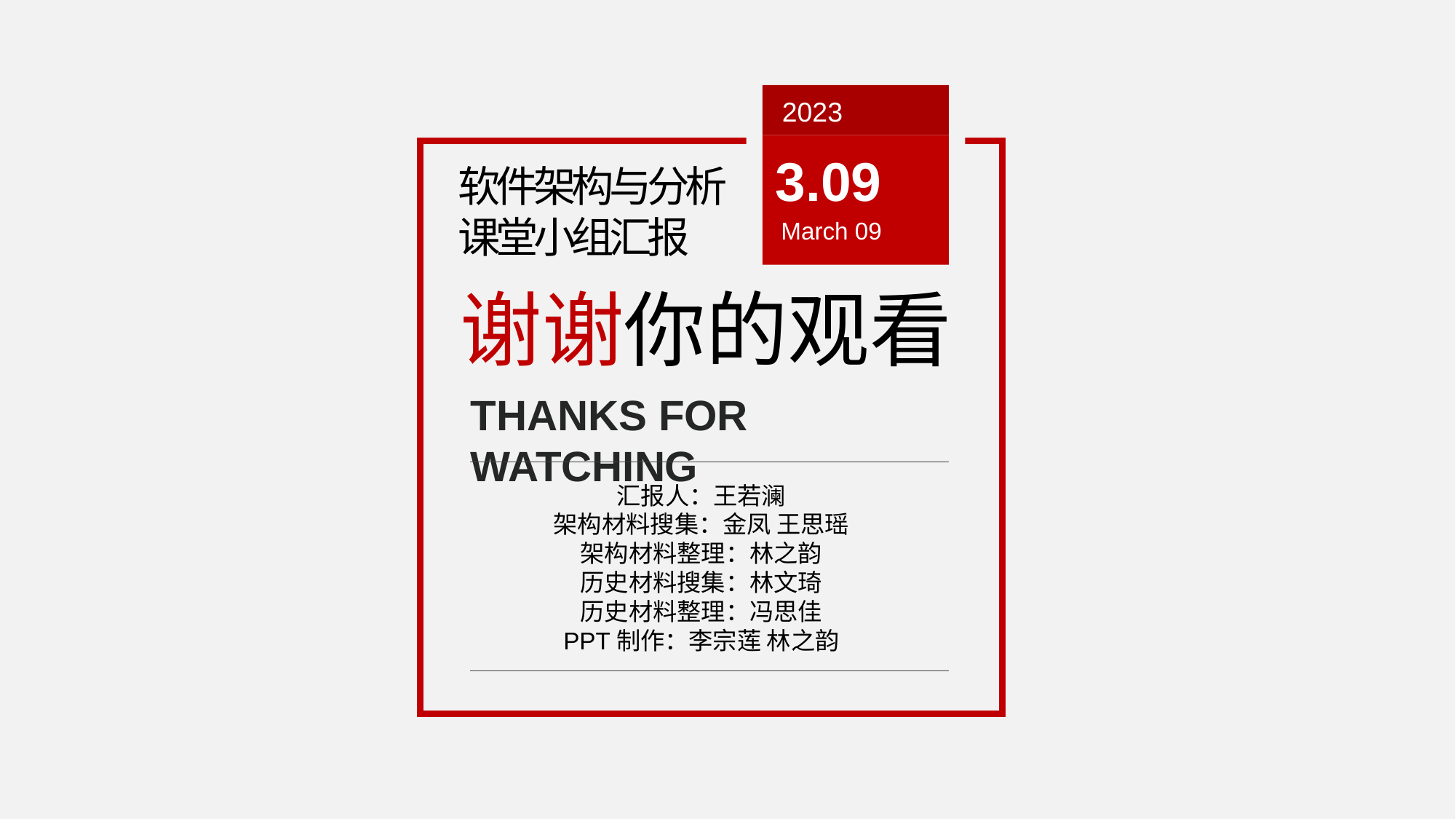

2023

3.09
软件架构与分析课堂小组汇报
March 09
谢谢你的观看
THANKS FOR WATCHING
汇报人：王若澜
架构材料搜集：金凤 王思瑶
架构材料整理：林之韵
历史材料搜集：林文琦
历史材料整理：冯思佳
PPT制作：李宗莲 林之韵